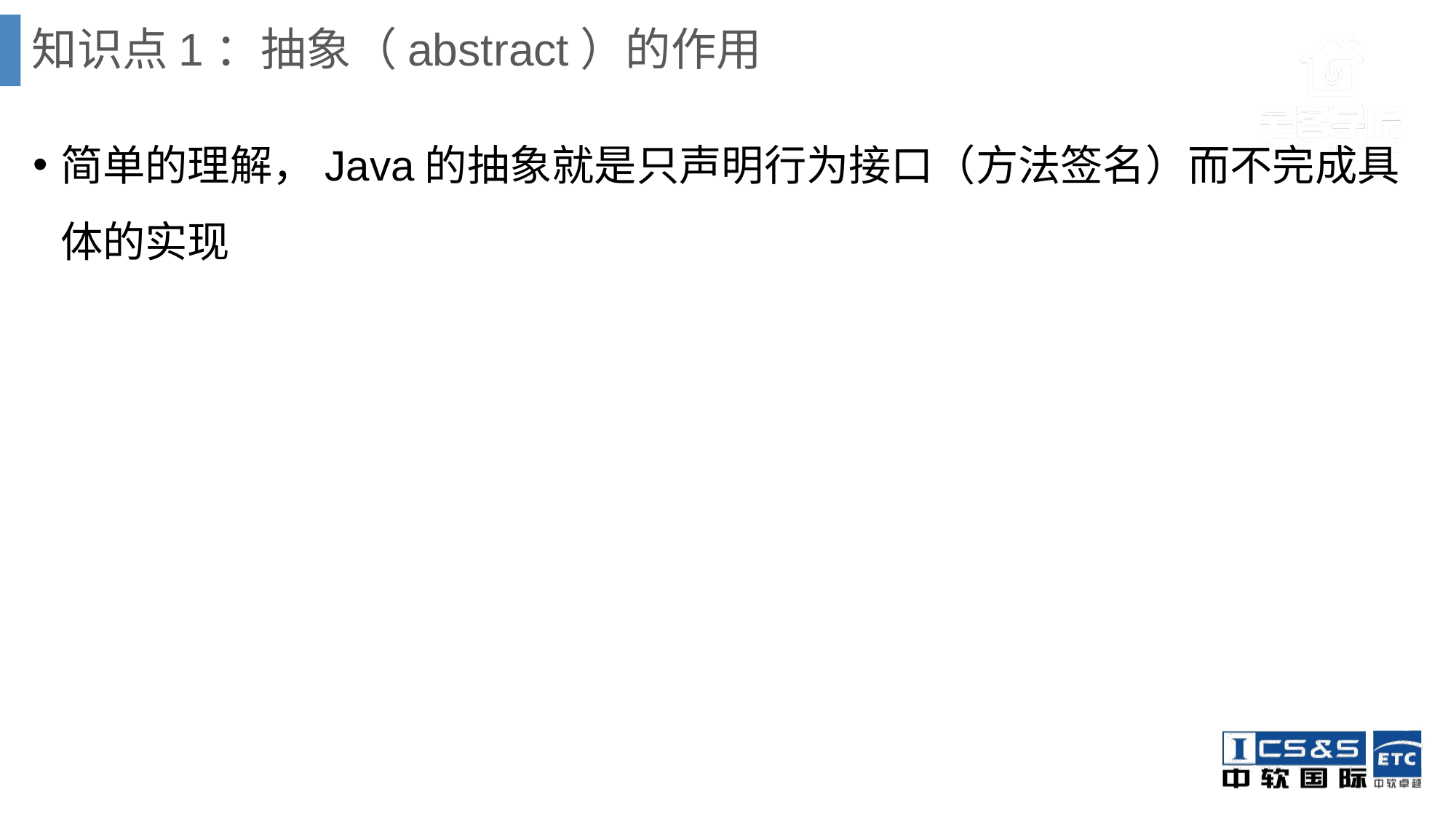

# 知识点1：抽象（abstract）的作用
简单的理解，Java的抽象就是只声明行为接口（方法签名）而不完成具体的实现